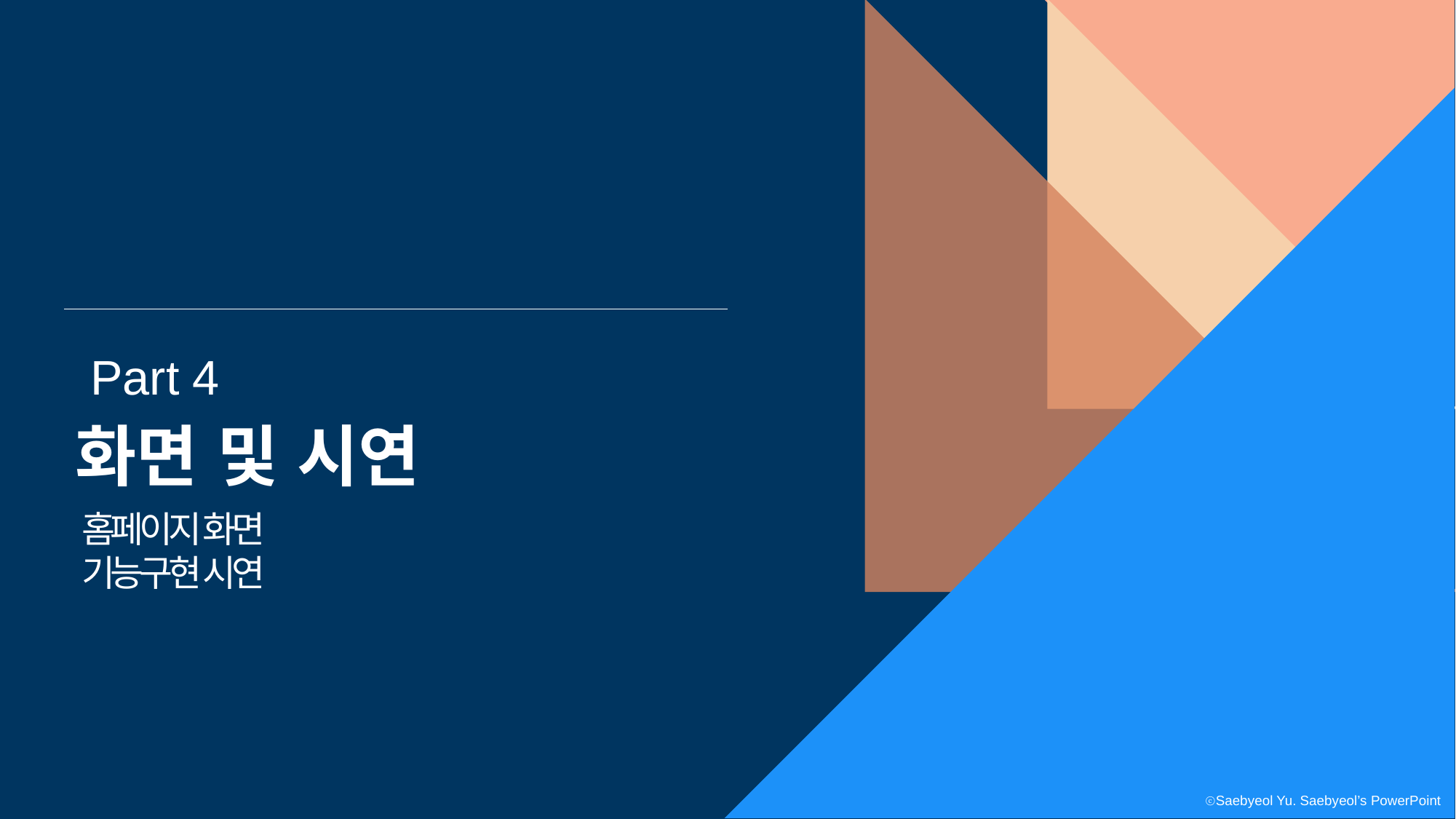

Part 4
화면 및 시연
홈페이지 화면
기능구현 시연
ⓒSaebyeol Yu. Saebyeol’s PowerPoint